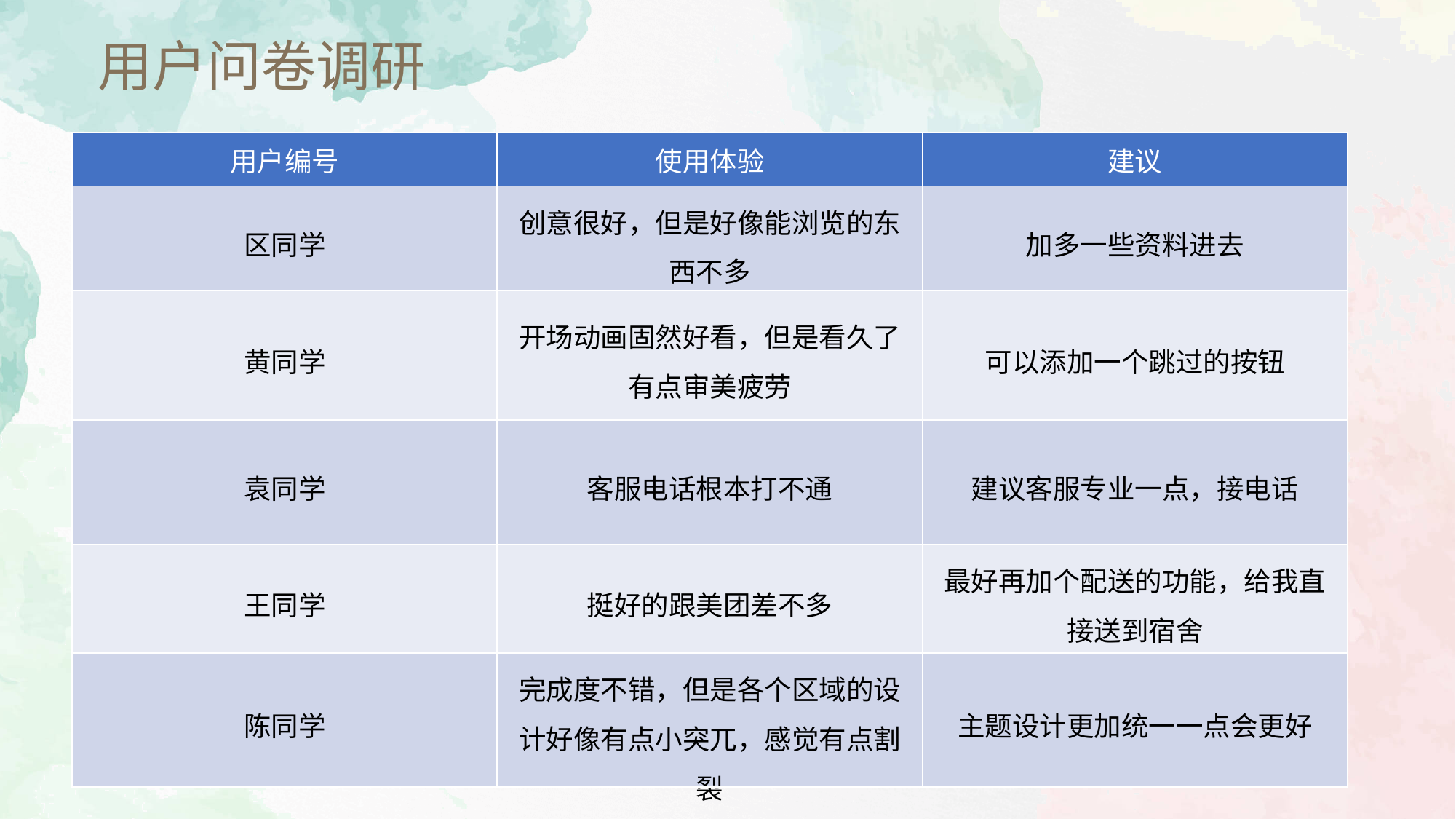

用户问卷调研
| 用户编号 | 使用体验 | 建议 |
| --- | --- | --- |
| 区同学 | 创意很好，但是好像能浏览的东西不多 | 加多一些资料进去 |
| 黄同学 | 开场动画固然好看，但是看久了有点审美疲劳 | 可以添加一个跳过的按钮 |
| 袁同学 | 客服电话根本打不通 | 建议客服专业一点，接电话 |
| 王同学 | 挺好的跟美团差不多 | 最好再加个配送的功能，给我直接送到宿舍 |
| 陈同学 | 完成度不错，但是各个区域的设计好像有点小突兀，感觉有点割裂 | 主题设计更加统一一点会更好 |